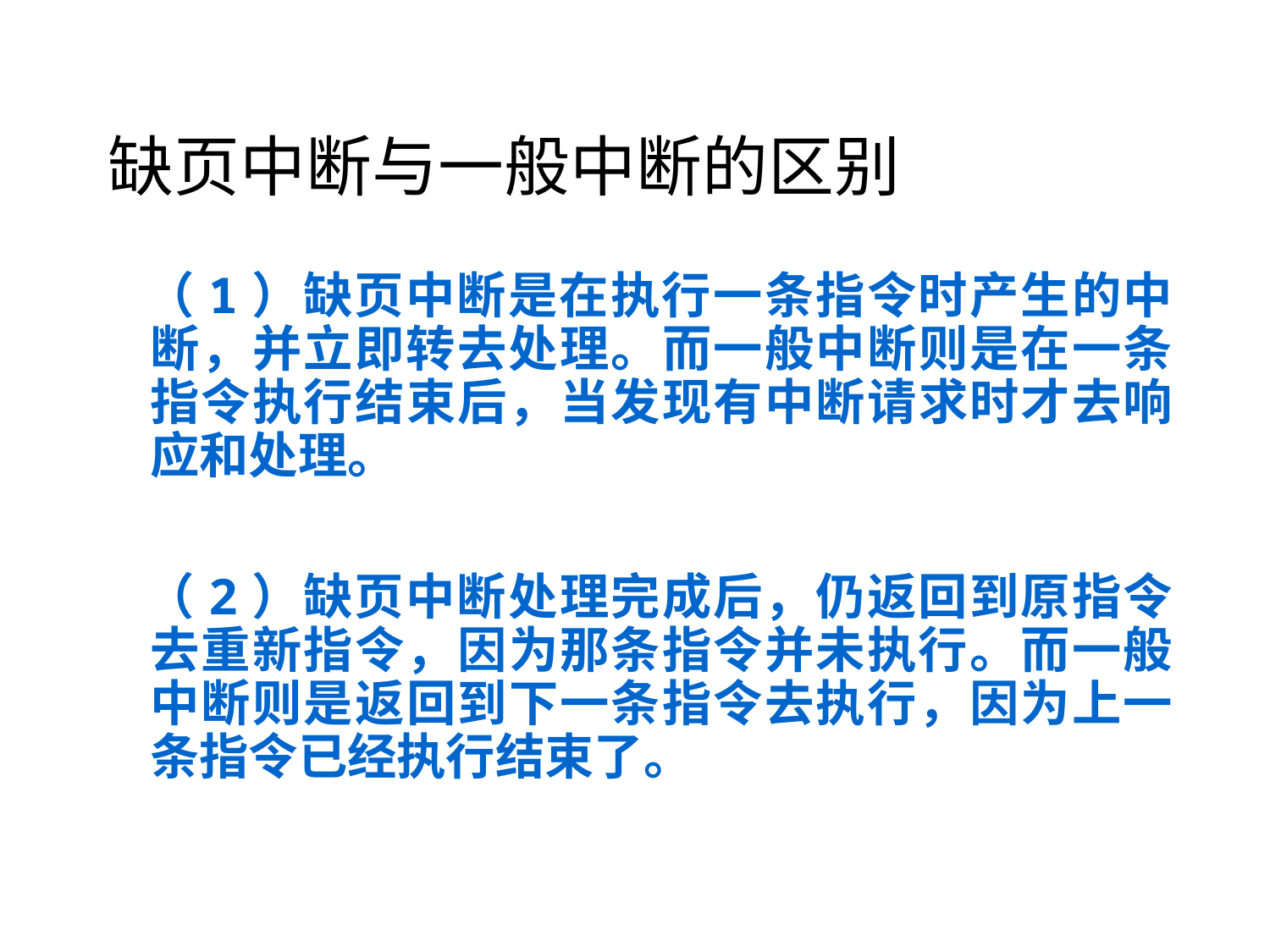

# 缺页中断与一般中断的区别
 （1）缺页中断是在执行一条指令时产生的中断，并立即转去处理。而一般中断则是在一条指令执行结束后，当发现有中断请求时才去响应和处理。

 （2）缺页中断处理完成后，仍返回到原指令去重新指令，因为那条指令并未执行。而一般中断则是返回到下一条指令去执行，因为上一条指令已经执行结束了。